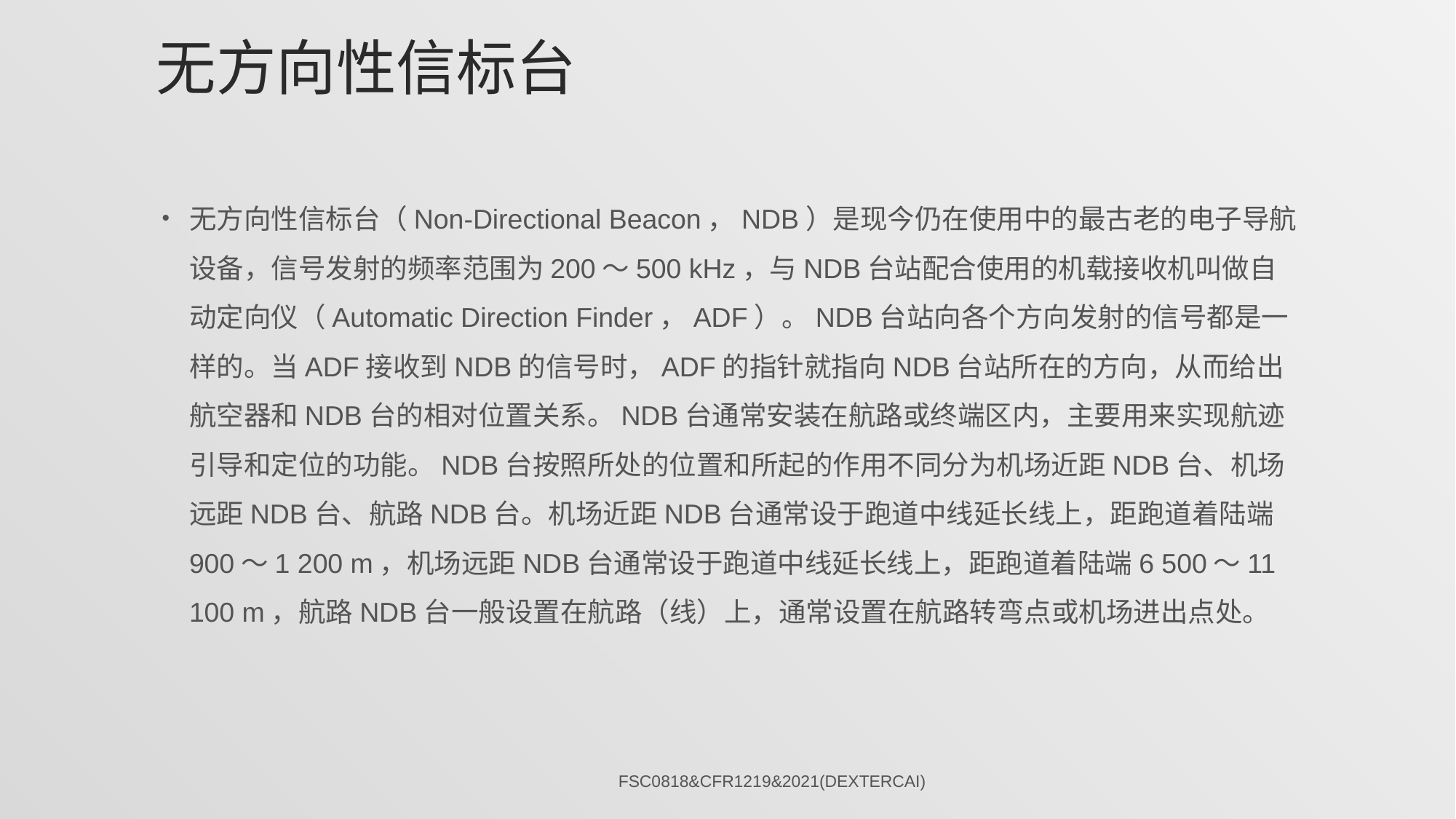

# 无方向性信标台
无方向性信标台（Non-Directional Beacon，NDB）是现今仍在使用中的最古老的电子导航设备，信号发射的频率范围为200～500 kHz，与NDB台站配合使用的机载接收机叫做自动定向仪（Automatic Direction Finder，ADF）。NDB台站向各个方向发射的信号都是一样的。当ADF接收到NDB的信号时，ADF的指针就指向NDB台站所在的方向，从而给出航空器和NDB台的相对位置关系。NDB台通常安装在航路或终端区内，主要用来实现航迹引导和定位的功能。NDB台按照所处的位置和所起的作用不同分为机场近距NDB台、机场远距NDB台、航路NDB台。机场近距NDB台通常设于跑道中线延长线上，距跑道着陆端900～1 200 m，机场远距NDB台通常设于跑道中线延长线上，距跑道着陆端6 500～11 100 m，航路NDB台一般设置在航路（线）上，通常设置在航路转弯点或机场进出点处。
FSC0818&CFR1219&2021(DexterCai)